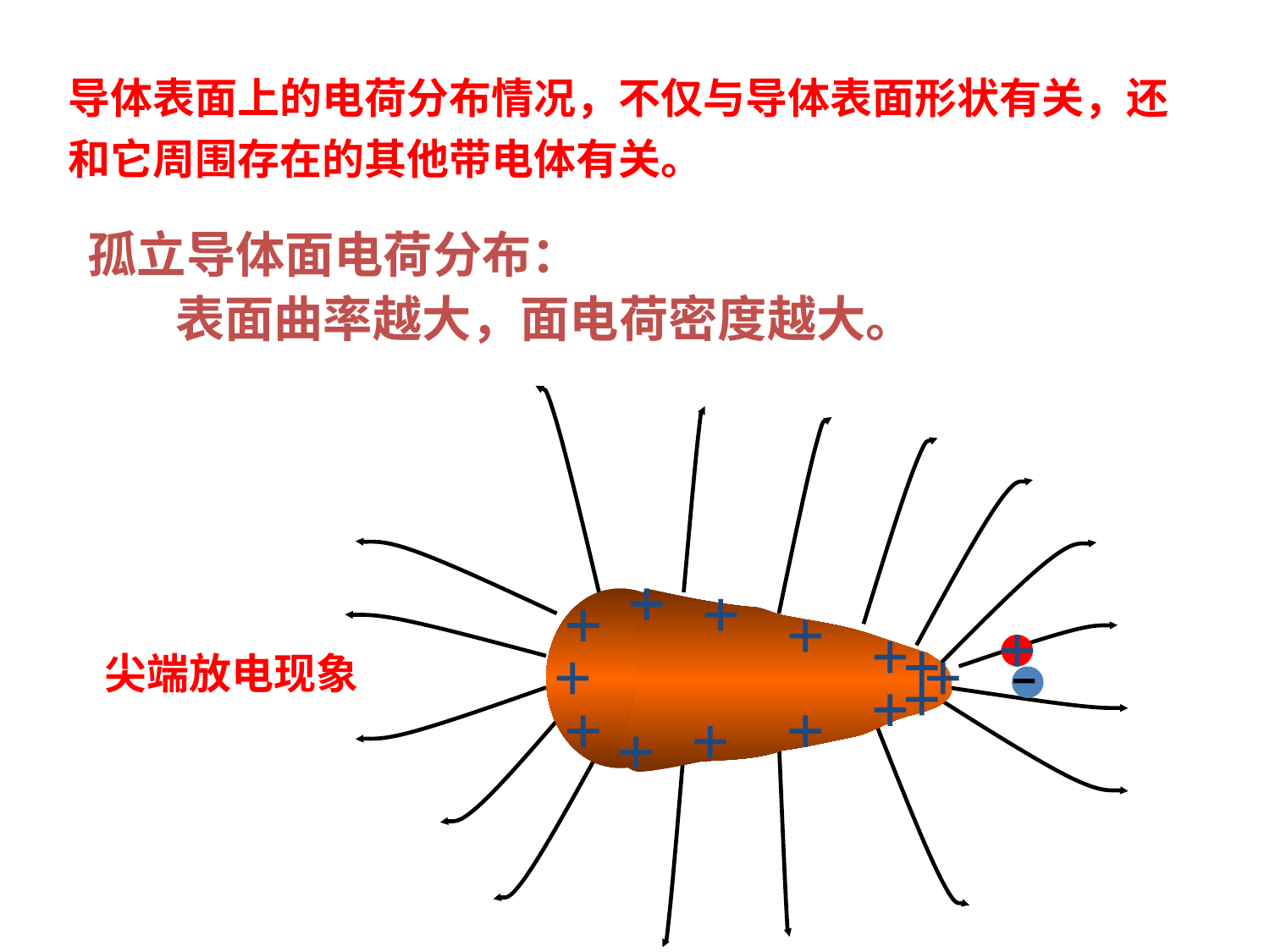

导体上的电荷分布
导体表面上的电荷分布情况，不仅与导体表面形状有关，还和它周围存在的其他带电体有关。
 孤立导体面电荷分布：
表面曲率越大，面电荷密度越大。

尖端放电现象